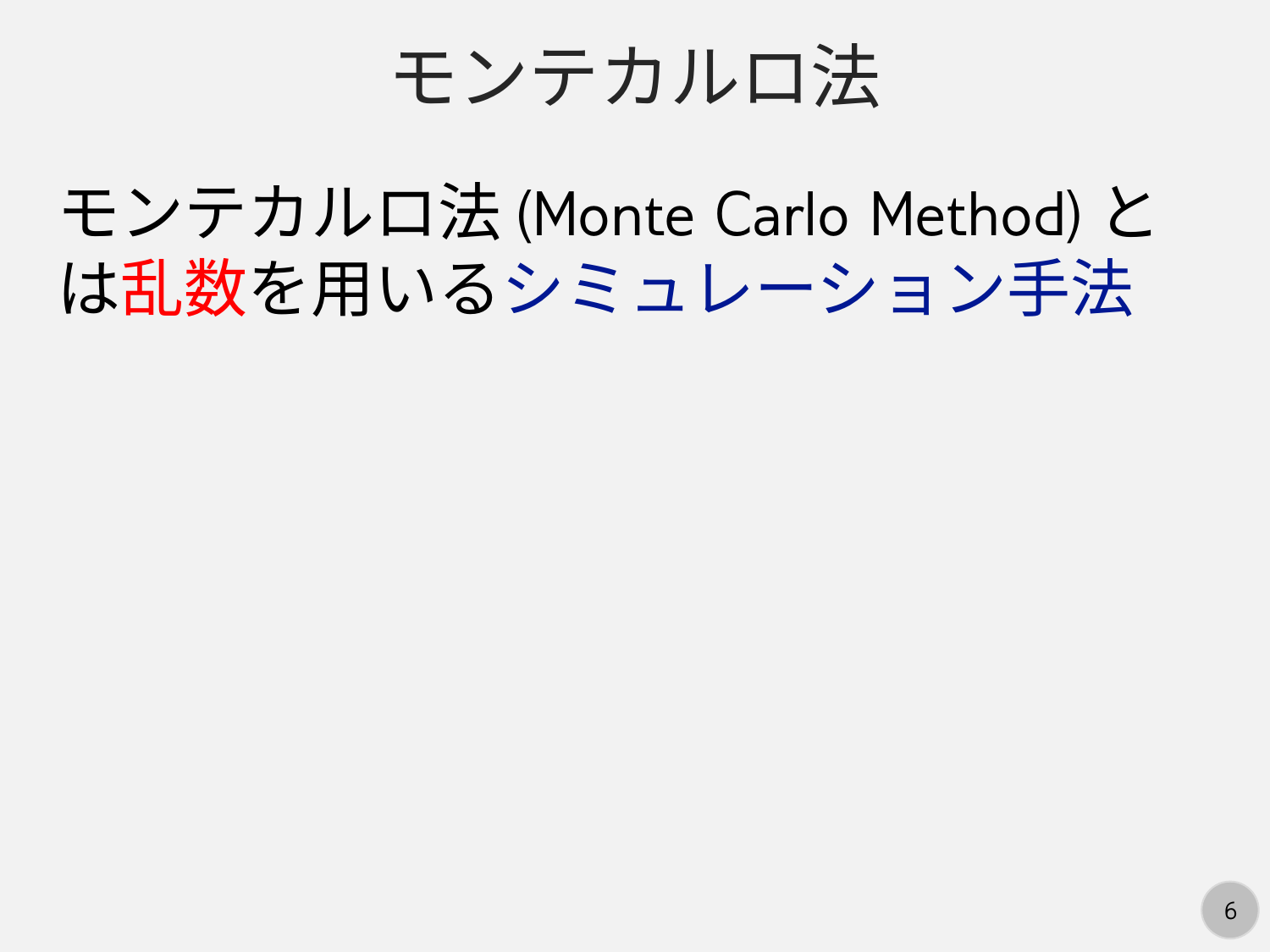

モンテカルロ法
モンテカルロ法(Monte Carlo Method)とは乱数を用いるシミュレーション手法